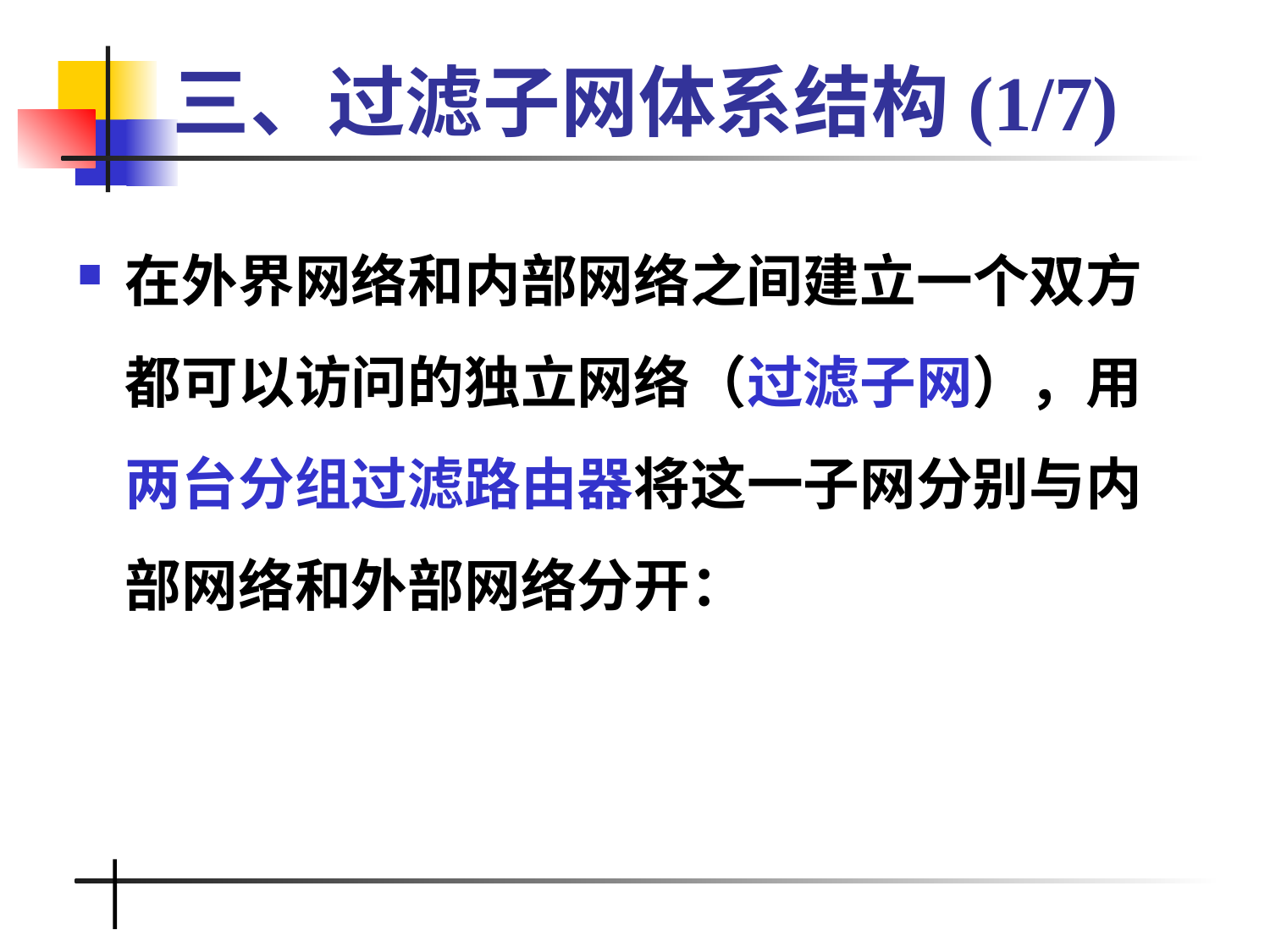

# 三、过滤子网体系结构(1/7)
在外界网络和内部网络之间建立一个双方都可以访问的独立网络（过滤子网），用两台分组过滤路由器将这一子网分别与内部网络和外部网络分开：